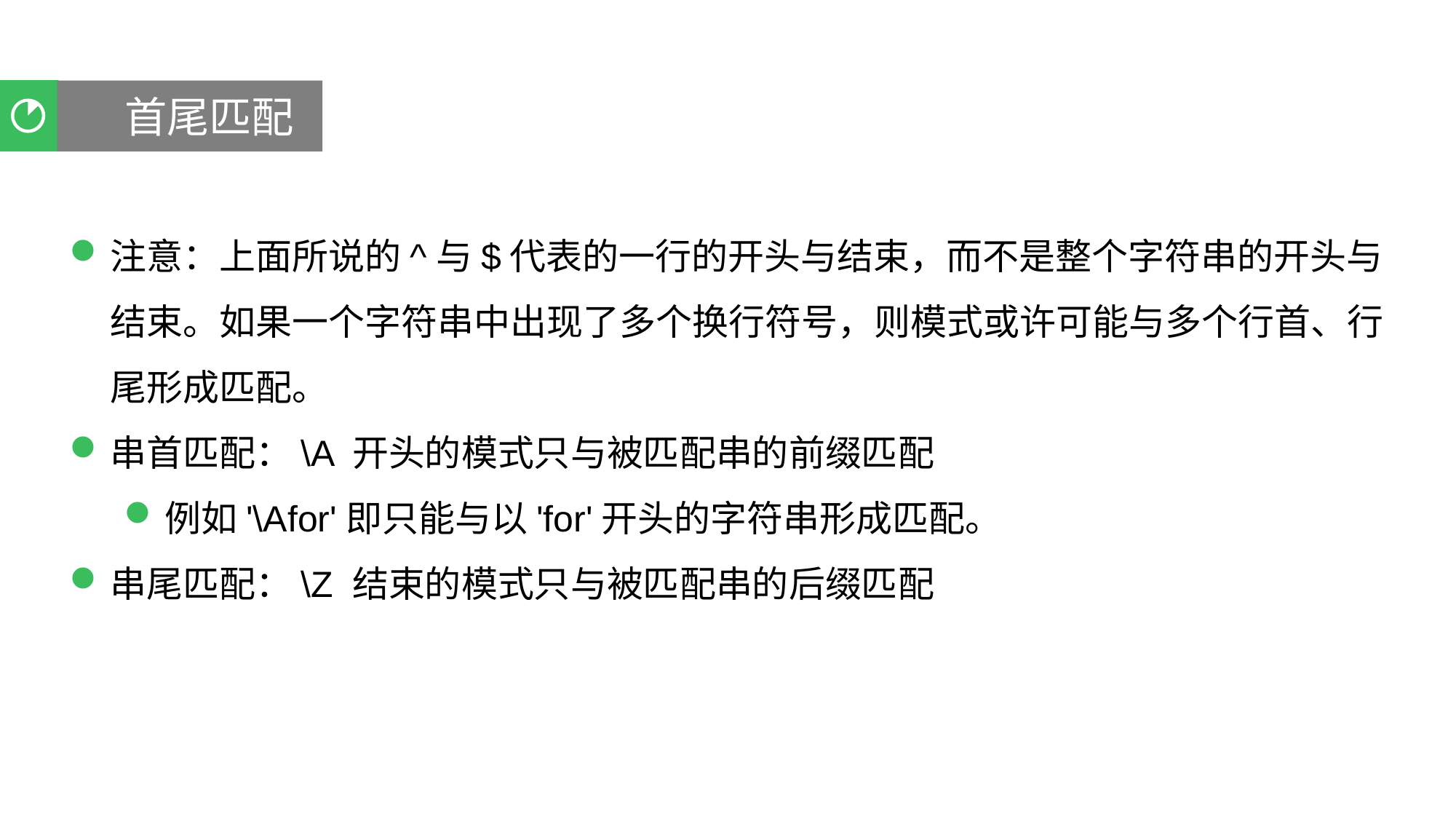

首尾匹配

聚类分析
注意：上面所说的^与$代表的一行的开头与结束，而不是整个字符串的开头与结束。如果一个字符串中出现了多个换行符号，则模式或许可能与多个行首、行尾形成匹配。
串首匹配：\A 开头的模式只与被匹配串的前缀匹配
例如'\Afor'即只能与以'for'开头的字符串形成匹配。
串尾匹配：\Z 结束的模式只与被匹配串的后缀匹配